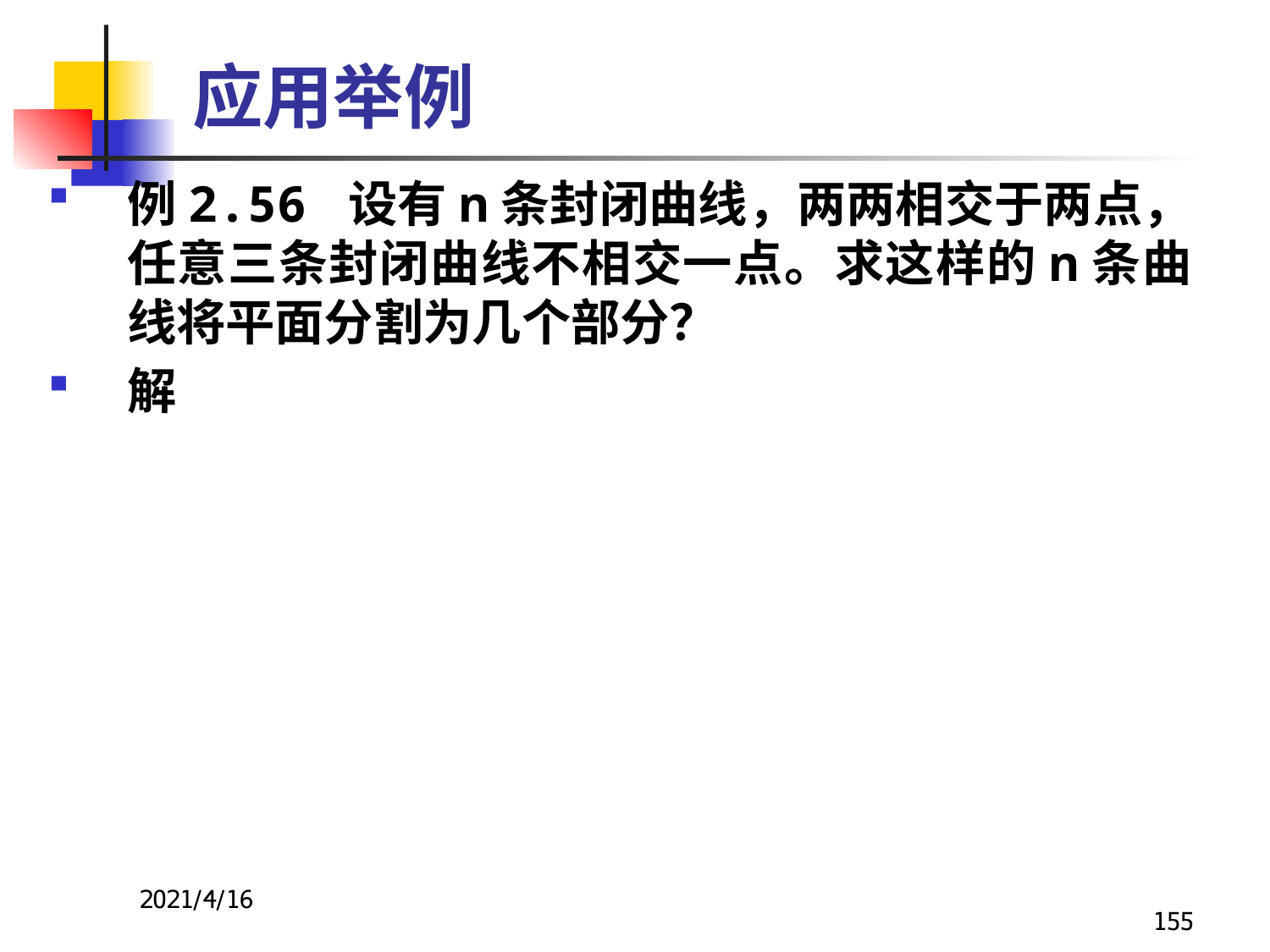

# 应用举例
例2.56 设有n条封闭曲线，两两相交于两点，任意三条封闭曲线不相交一点。求这样的n条曲线将平面分割为几个部分？
解

2021/4/16
155